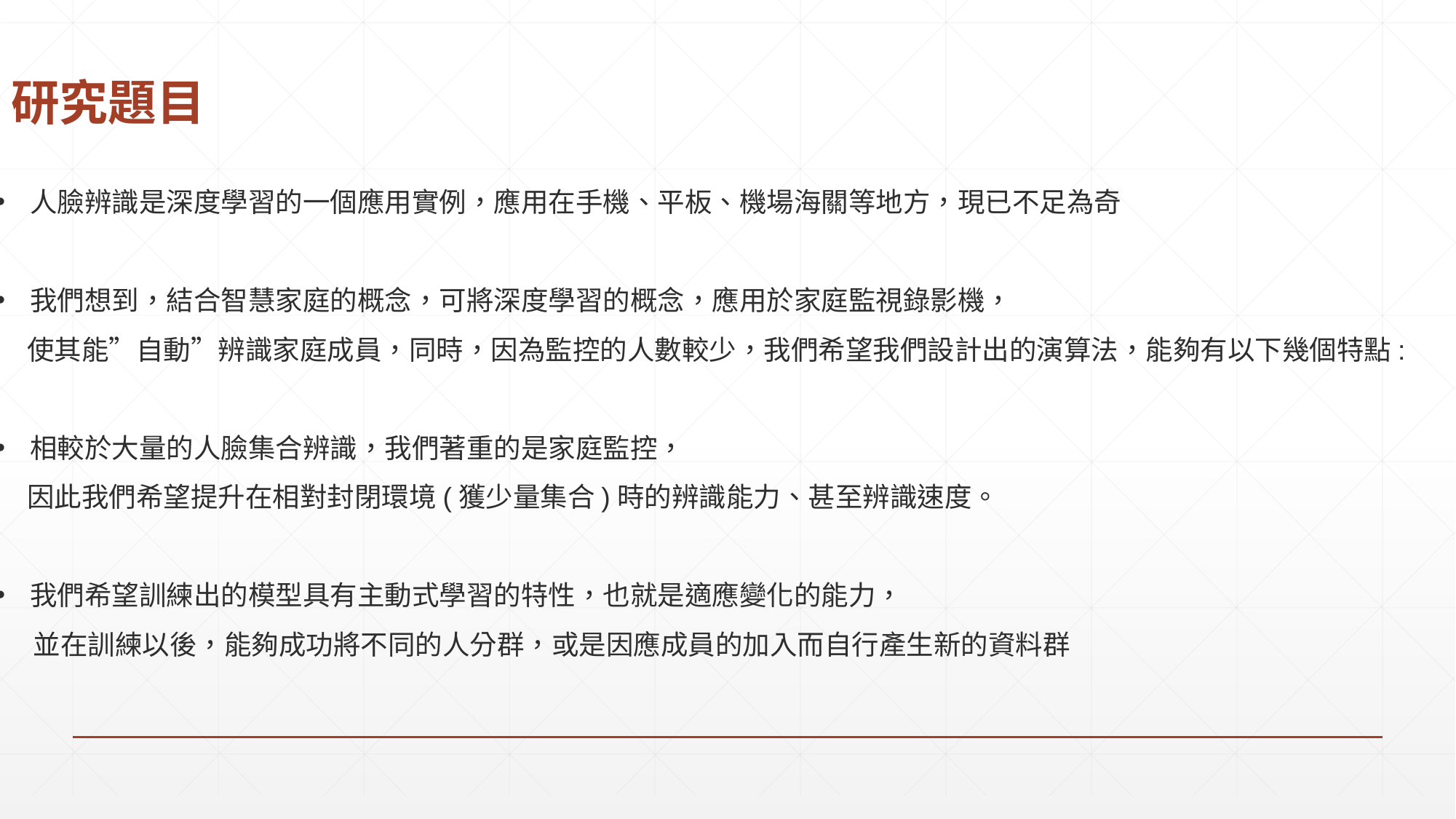

# 研究題目
人臉辨識是深度學習的一個應用實例，應用在手機、平板、機場海關等地方，現已不足為奇

我們想到，結合智慧家庭的概念，可將深度學習的概念，應用於家庭監視錄影機，
    使其能”自動”辨識家庭成員，同時，因為監控的人數較少，我們希望我們設計出的演算法，能夠有以下幾個特點:

相較於大量的人臉集合辨識，我們著重的是家庭監控，
    因此我們希望提升在相對封閉環境(獲少量集合)時的辨識能力、甚至辨識速度。

我們希望訓練出的模型具有主動式學習的特性，也就是適應變化的能力，
     並在訓練以後，能夠成功將不同的人分群，或是因應成員的加入而自行產生新的資料群